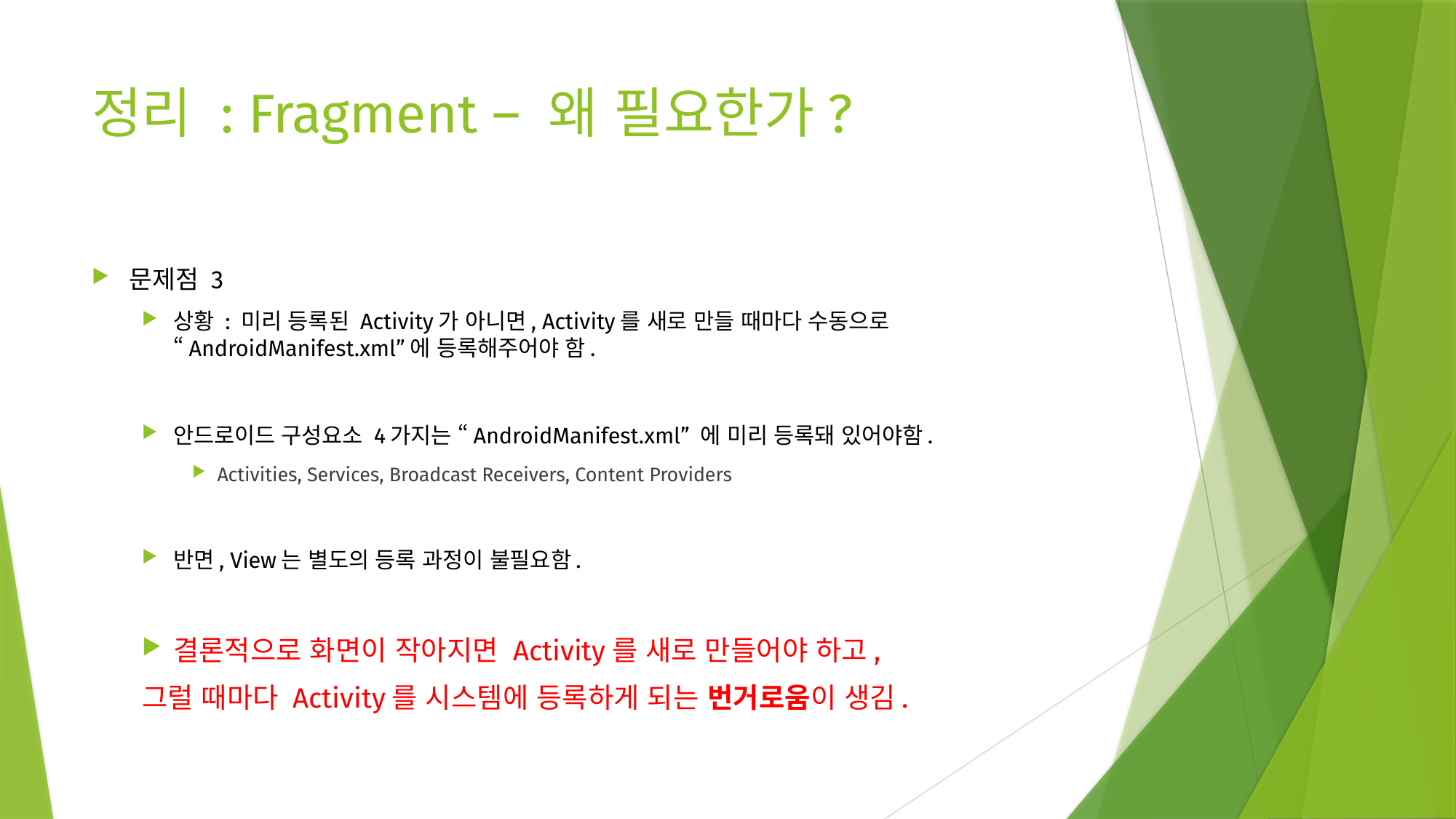

# 정리 : Fragment – 왜 필요한가?
문제점 3
상황 : 미리 등록된 Activity가 아니면, Activity를 새로 만들 때마다 수동으로 “AndroidManifest.xml”에 등록해주어야 함.

안드로이드 구성요소 4가지는 “AndroidManifest.xml” 에 미리 등록돼 있어야함.
Activities, Services, Broadcast Receivers, Content Providers

반면, View는 별도의 등록 과정이 불필요함.

결론적으로 화면이 작아지면 Activity를 새로 만들어야 하고,
	그럴 때마다 Activity를 시스템에 등록하게 되는 번거로움이 생김.